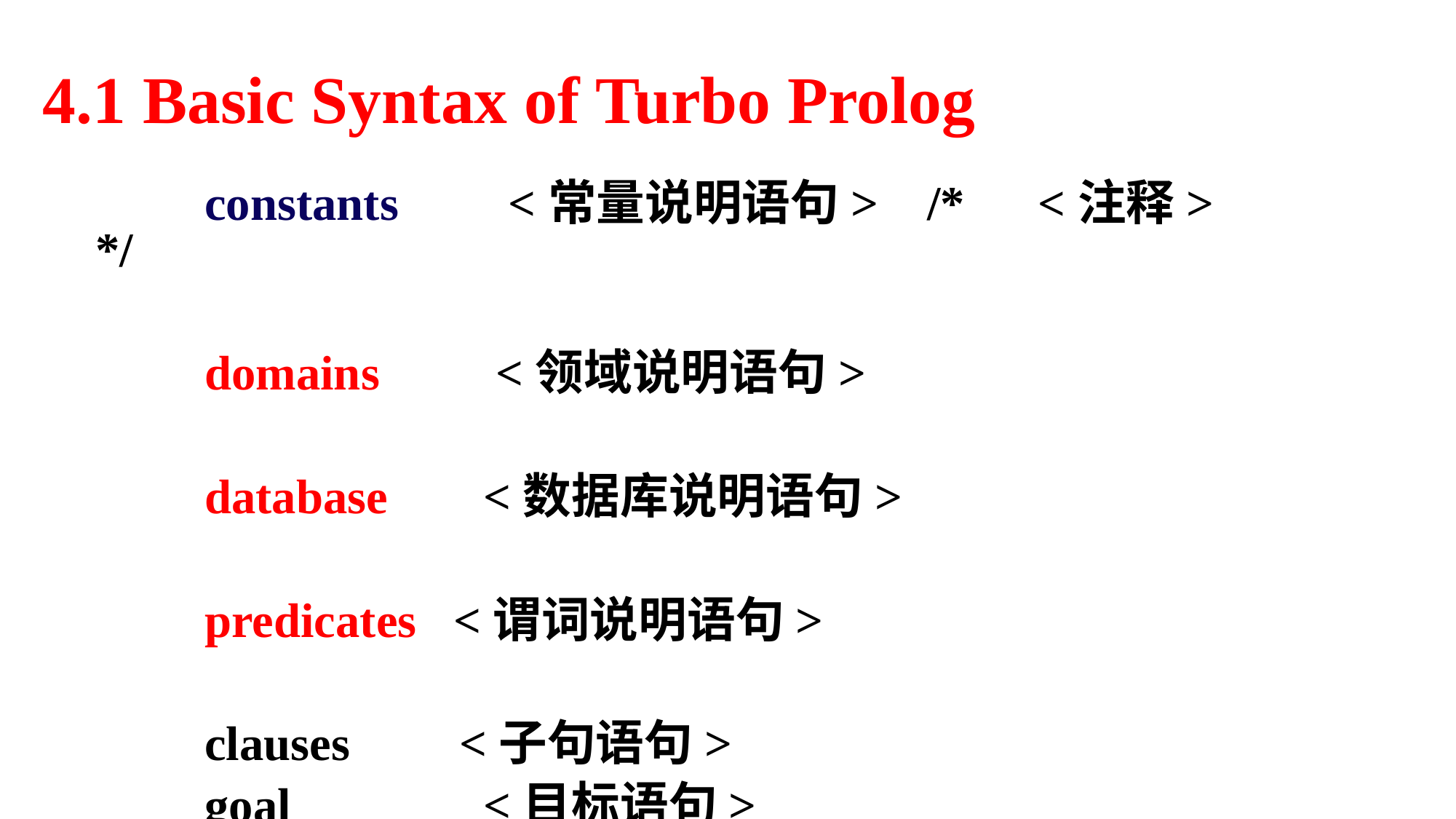

# 4.1 Basic Syntax of Turbo Prolog
		constants         <常量说明语句>    /*      <注释>       */

		domains  	      <领域说明语句>

		database 	     <数据库说明语句>

		predicates   <谓词说明语句>

		clauses 	   <子句语句>
		goal 		     <目标语句>